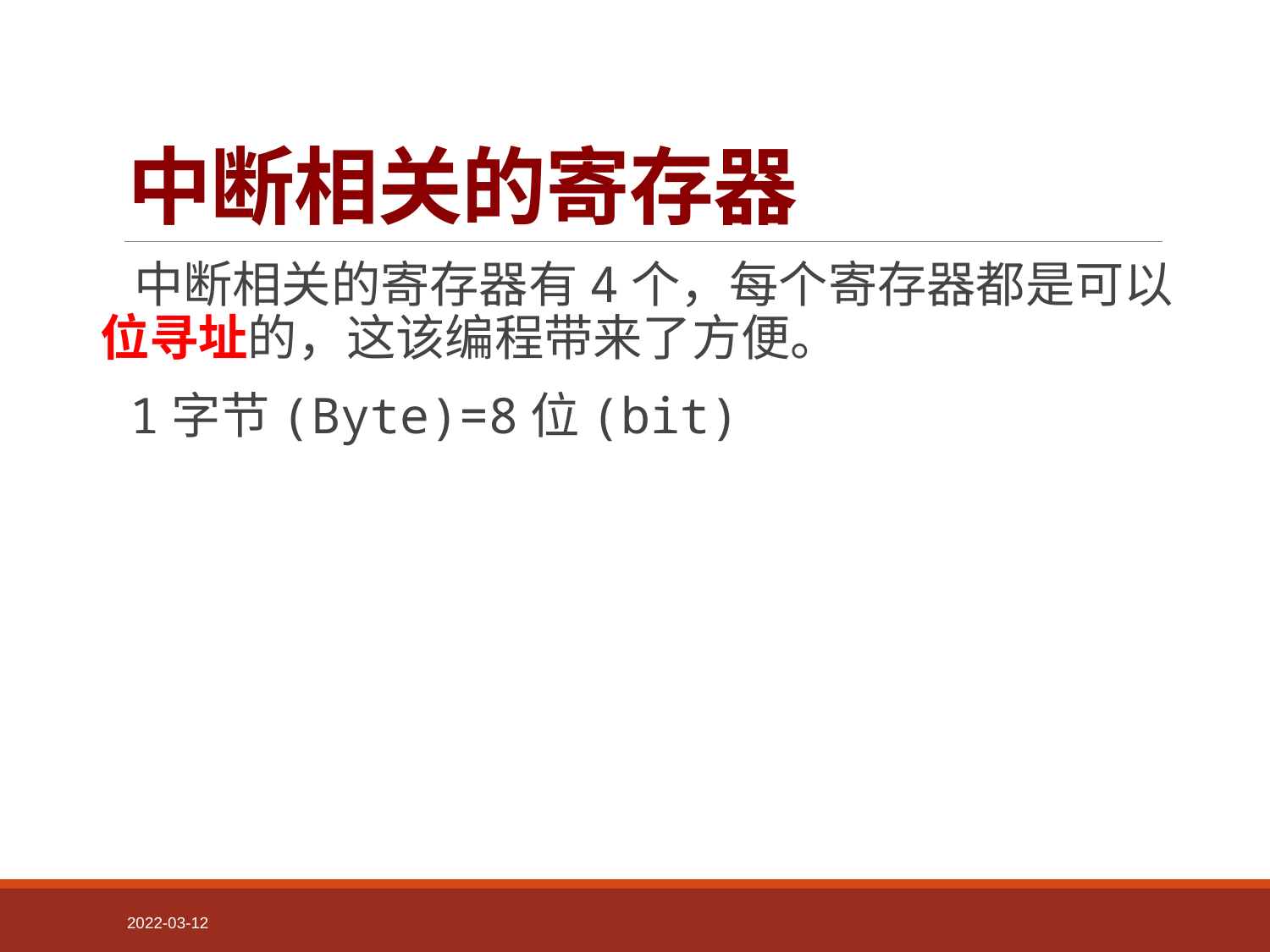

# 中断相关的寄存器
  中断相关的寄存器有4个，每个寄存器都是可以位寻址的，这该编程带来了方便。
 1字节(Byte)=8位(bit)
2022-03-12